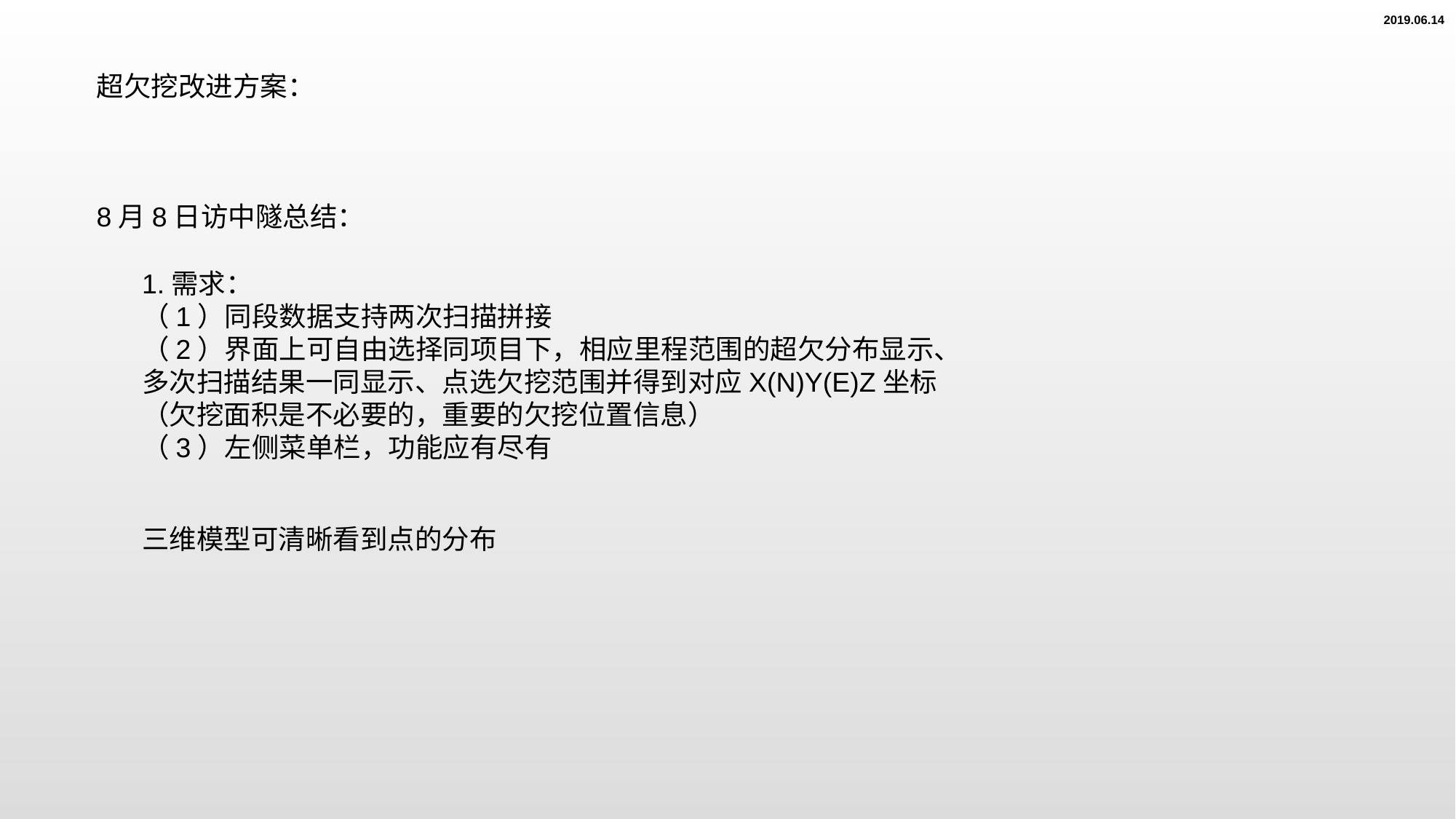

2019.06.14
超欠挖改进方案：
8月8日访中隧总结：
1.需求：
（1）同段数据支持两次扫描拼接
（2）界面上可自由选择同项目下，相应里程范围的超欠分布显示、多次扫描结果一同显示、点选欠挖范围并得到对应X(N)Y(E)Z坐标（欠挖面积是不必要的，重要的欠挖位置信息）
（3）左侧菜单栏，功能应有尽有
三维模型可清晰看到点的分布